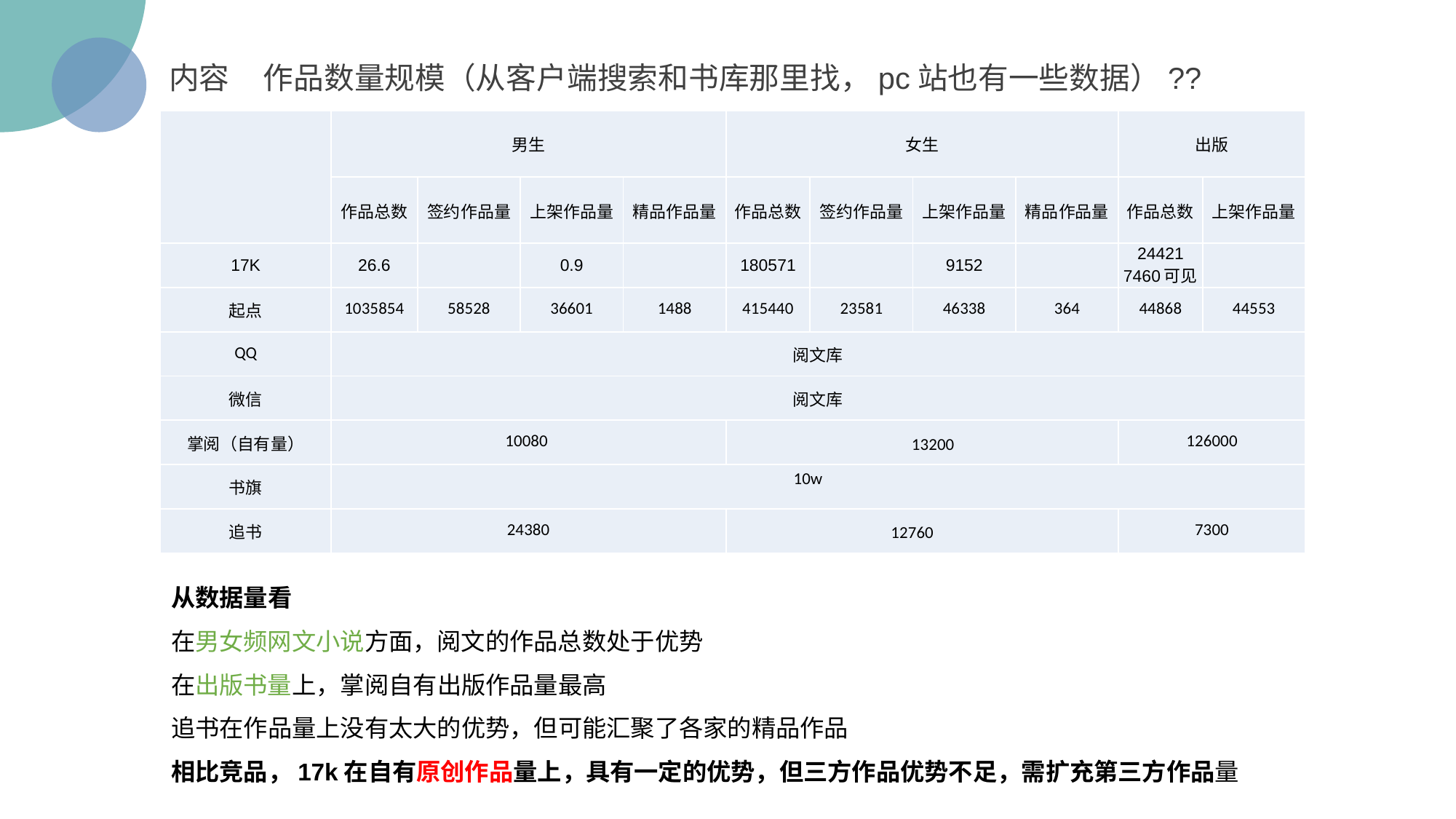

内容     作品数量规模（从客户端搜索和书库那里找，pc站也有一些数据）??
|  | 男生 |  |  |  | 女生 |  |  |  | 出版 |  |
| --- | --- | --- | --- | --- | --- | --- | --- | --- | --- | --- |
|  | 作品总数 | 签约作品量 | 上架作品量 | 精品作品量 | 作品总数 | 签约作品量 | 上架作品量 | 精品作品量 | 作品总数 | 上架作品量 |
| 17K | 26.6 |  | 0.9 |  | 180571 |  | 9152 |  | 24421 7460可见 |  |
| 起点 | 1035854 | 58528 | 36601 | 1488 | 415440 | 23581 | 46338 | 364 | 44868 | 44553 |
| QQ | 阅文库 |  |  |  |  |  |  |  |  |  |
| 微信 | 阅文库 |  |  |  |  |  |  |  |  |  |
| 掌阅（自有量） | 10080 |  |  |  | 13200 |  |  |  | 126000 |  |
| 书旗 | 10w |  |  |  |  |  |  |  |  |  |
| 追书 | 24380 |  |  |  | 12760 |  |  |  | 7300 |  |
从数据量看
在男女频网文小说方面，阅文的作品总数处于优势
在出版书量上，掌阅自有出版作品量最高
追书在作品量上没有太大的优势，但可能汇聚了各家的精品作品
相比竞品，17k在自有原创作品量上，具有一定的优势，但三方作品优势不足，需扩充第三方作品量